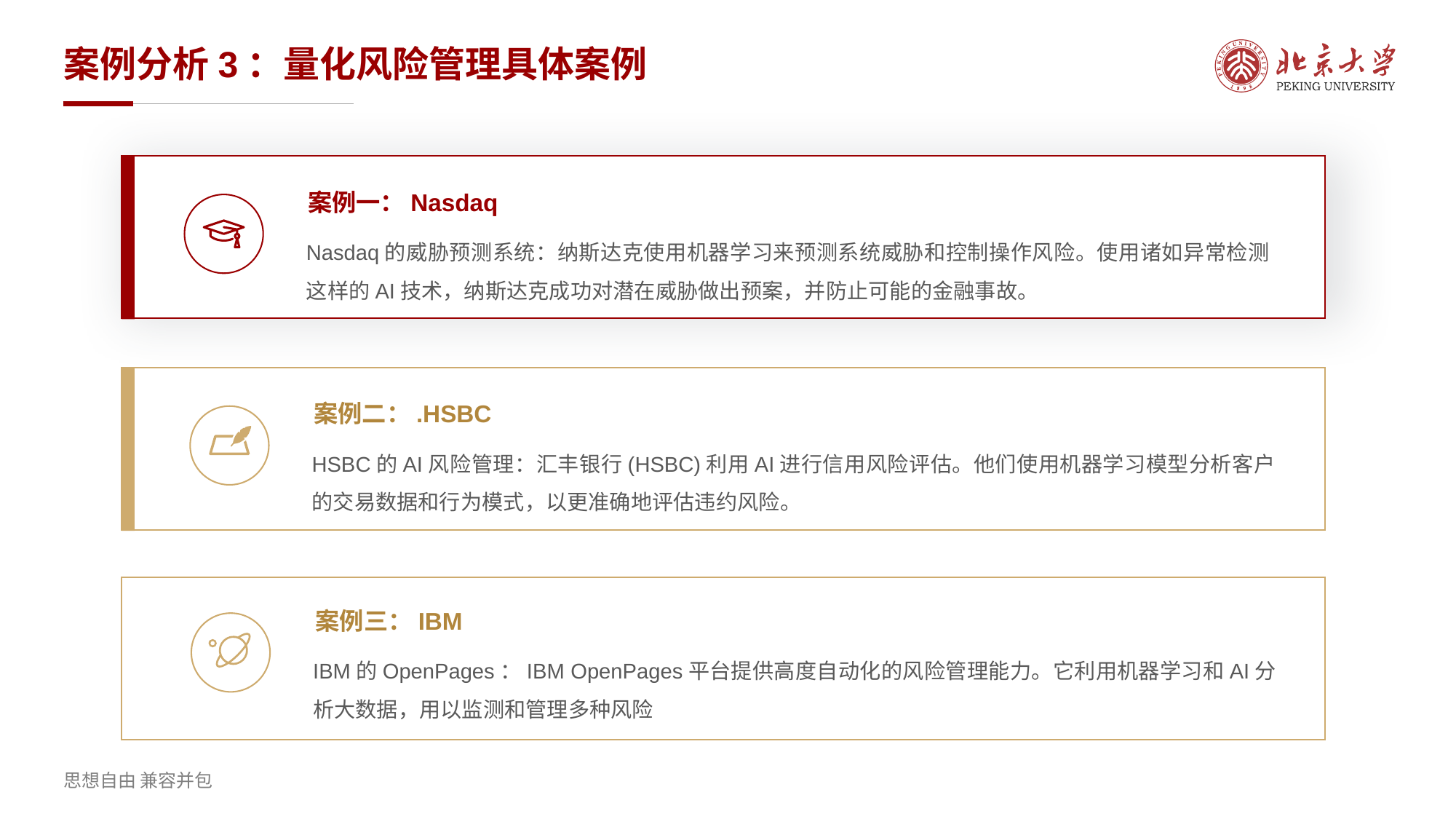

# 案例分析3：量化风险管理具体案例

案例一：Nasdaq

Nasdaq的威胁预测系统：纳斯达克使用机器学习来预测系统威胁和控制操作风险。使用诸如异常检测这样的AI技术，纳斯达克成功对潜在威胁做出预案，并防止可能的金融事故。

案例二：.HSBC

HSBC的AI风险管理：汇丰银行(HSBC)利用AI进行信用风险评估。他们使用机器学习模型分析客户的交易数据和行为模式，以更准确地评估违约风险。

案例三：IBM

IBM的OpenPages：IBM OpenPages平台提供高度自动化的风险管理能力。它利用机器学习和AI分析大数据，用以监测和管理多种风险